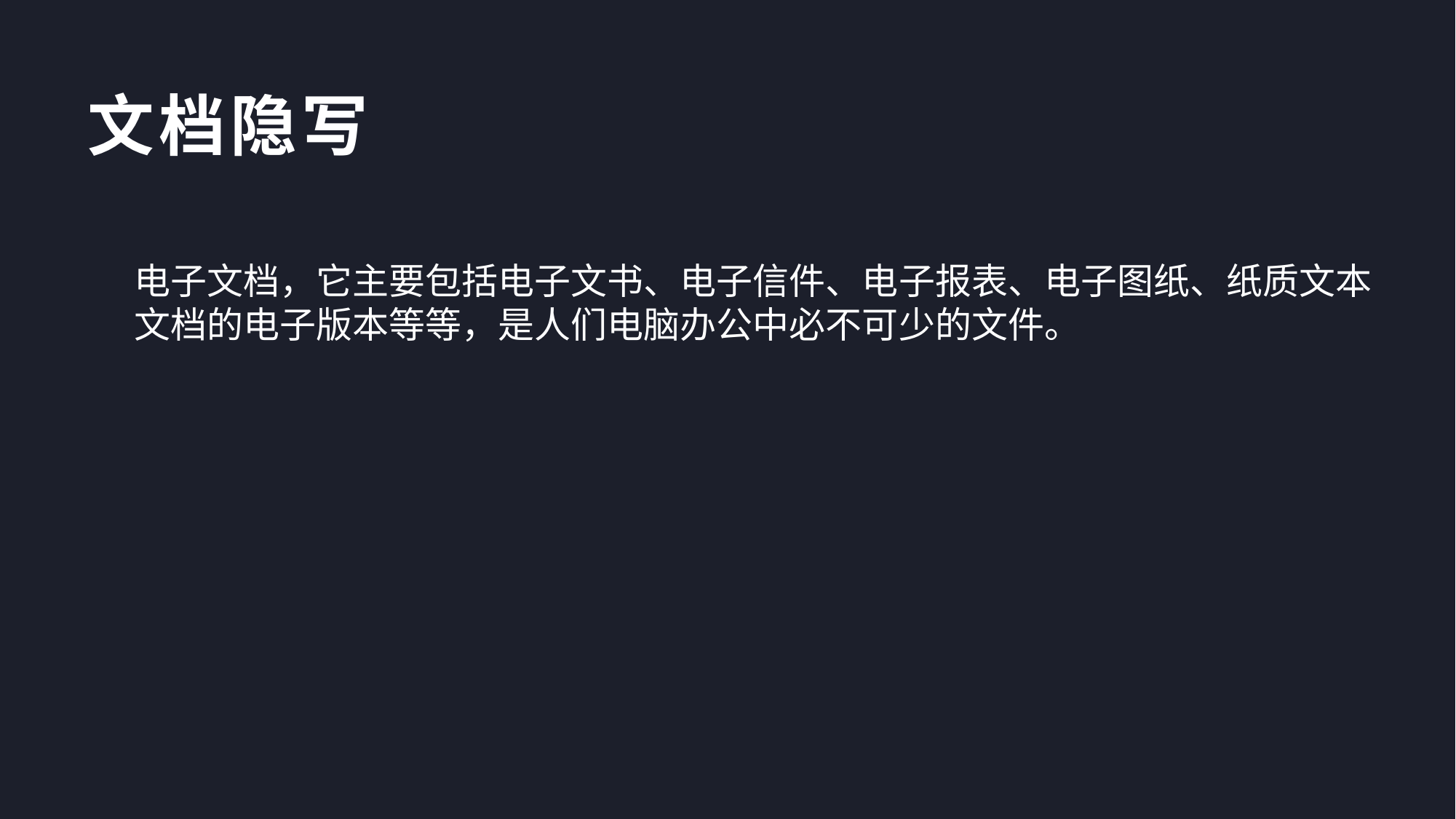

文档隐写
电子文档，它主要包括电子文书、电子信件、电子报表、电子图纸、纸质文本文档的电子版本等等，是人们电脑办公中必不可少的文件。